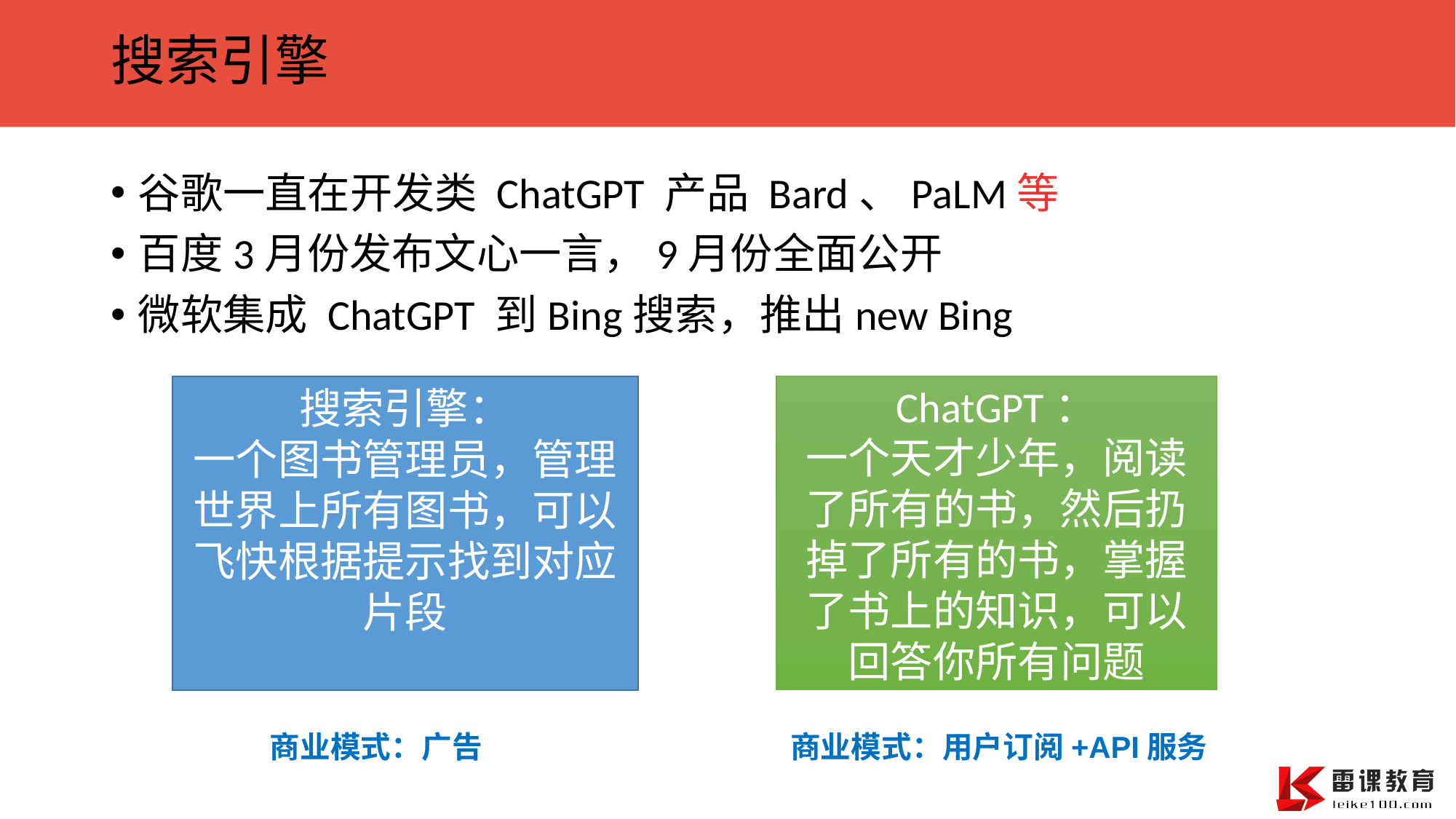

# 搜索引擎
谷歌一直在开发类 ChatGPT 产品 Bard、PaLM等
百度3月份发布文心一言，9月份全面公开
微软集成 ChatGPT 到Bing搜索，推出new Bing
搜索引擎：
一个图书管理员，管理世界上所有图书，可以飞快根据提示找到对应片段
ChatGPT：
一个天才少年，阅读了所有的书，然后扔掉了所有的书，掌握了书上的知识，可以回答你所有问题
商业模式：广告
商业模式：用户订阅+API服务